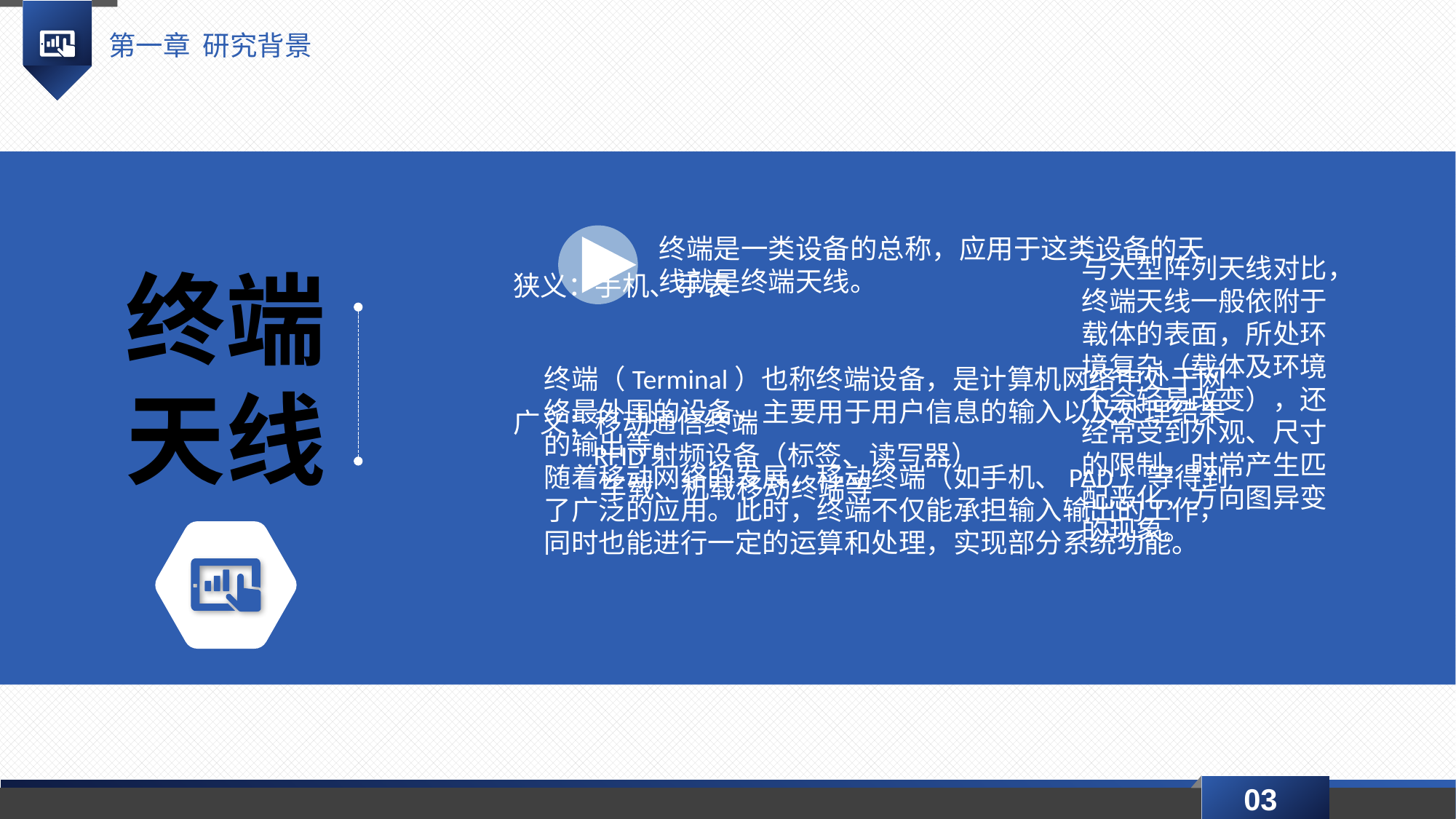

第一章  研究背景

终端是一类设备的总称，应用于这类设备的天线就是终端天线。
与大型阵列天线对比，终端天线一般依附于载体的表面，所处环境复杂（载体及环境不会轻易改变），还经常受到外观、尺寸的限制，时常产生匹配恶化，方向图异变的现象。
终端天线
狭义：手机、手表
终端（Terminal）也称终端设备，是计算机网络中处于网络最外围的设备，主要用于用户信息的输入以及处理结果的输出等。
随着移动网络的发展，移动终端（如手机、PAD）等得到了广泛的应用。此时，终端不仅能承担输入输出的工作，同时也能进行一定的运算和处理，实现部分系统功能。
广义：移动通信终端
             RFID射频设备（标签、读写器）
             车载、机载移动终端等

03